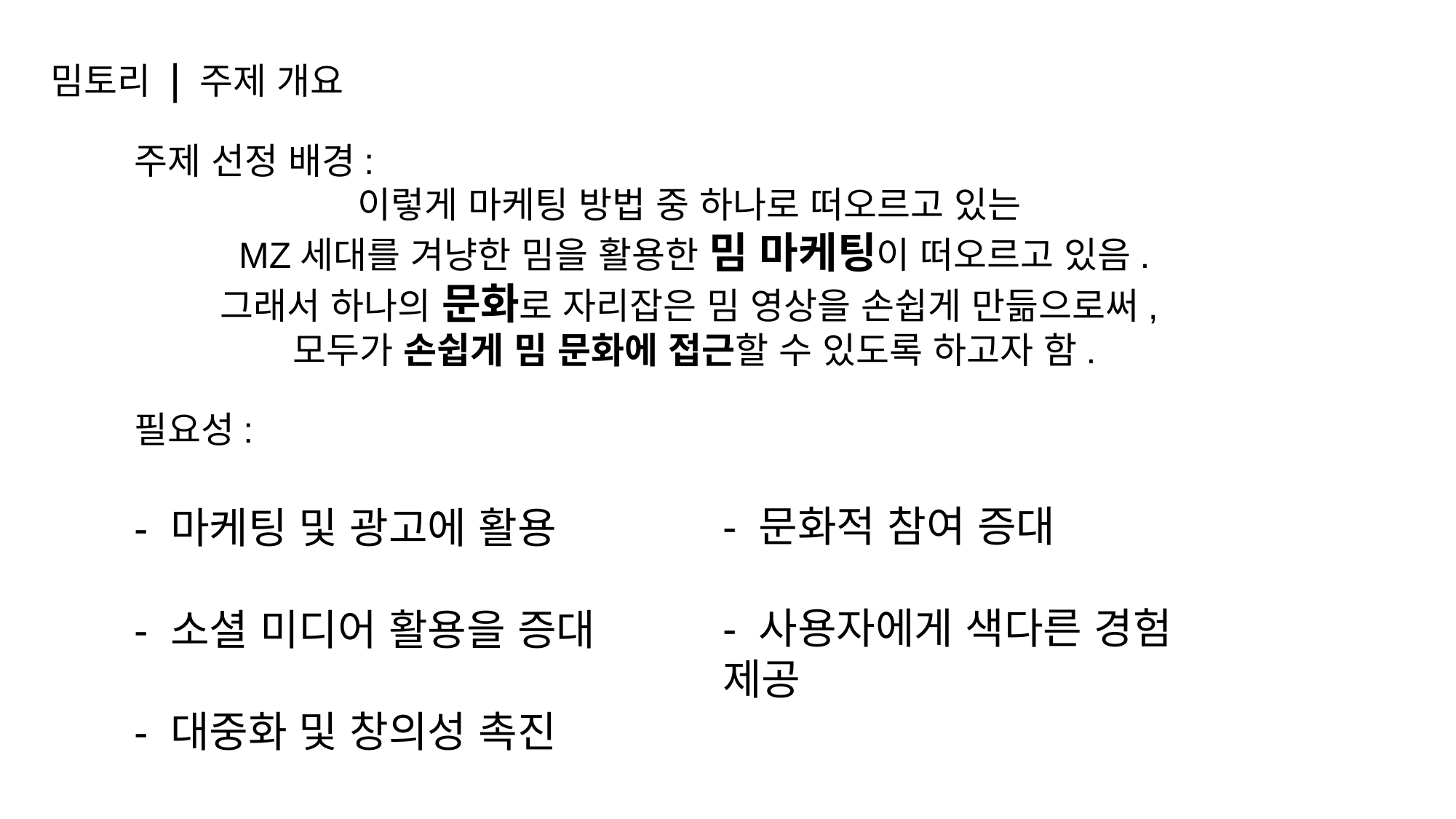

밈토리 | 주제 개요
주제 선정 배경:
이렇게 마케팅 방법 중 하나로 떠오르고 있는
MZ세대를 겨냥한 밈을 활용한 밈 마케팅이 떠오르고 있음.
그래서 하나의 문화로 자리잡은 밈 영상을 손쉽게 만듦으로써,
모두가 손쉽게 밈 문화에 접근할 수 있도록 하고자 함.
필요성:

- 마케팅 및 광고에 활용

- 소셜 미디어 활용을 증대

- 대중화 및 창의성 촉진
- 문화적 참여 증대

- 사용자에게 색다른 경험 제공